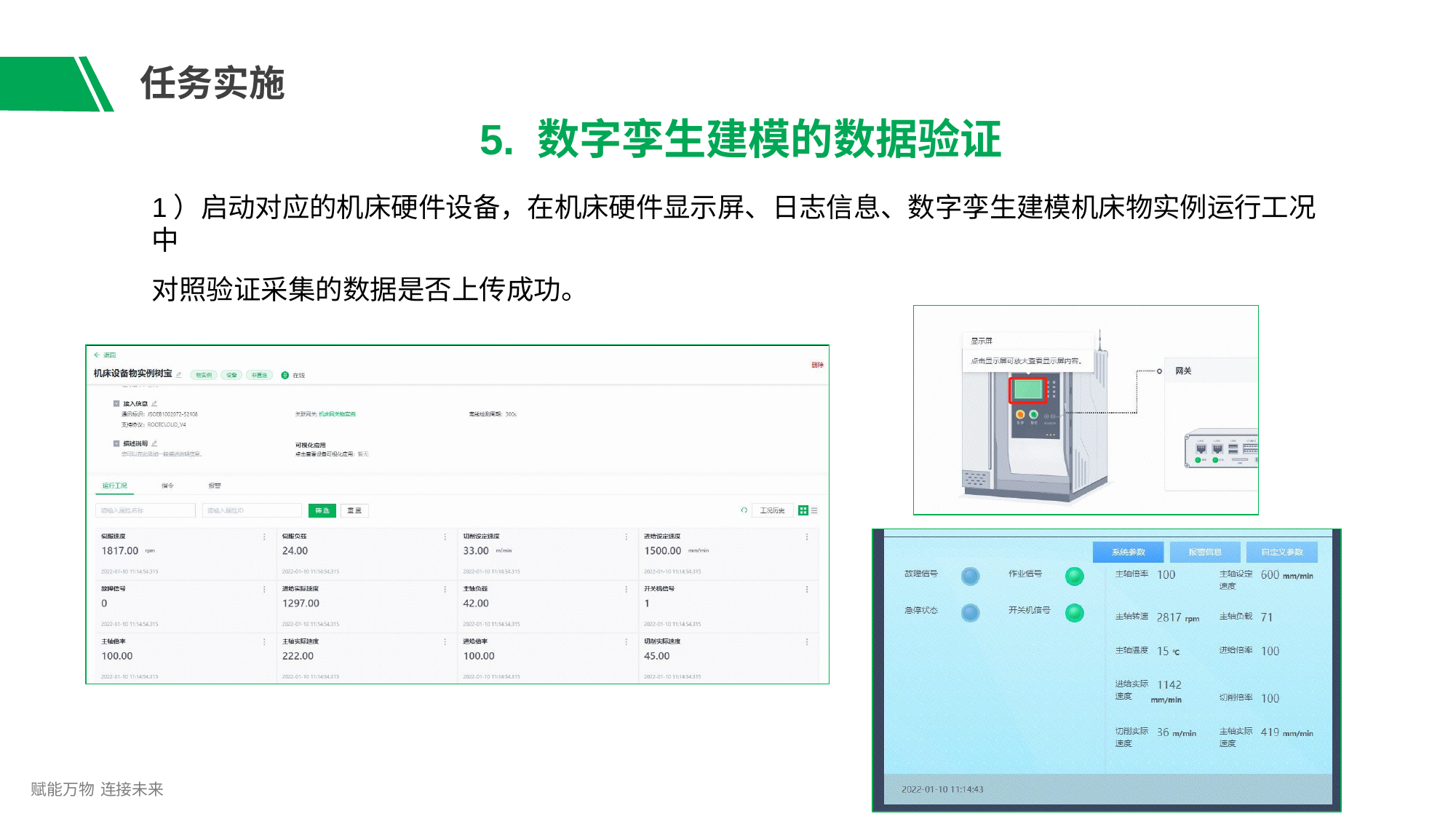

# 任务实施
5. 数字孪生建模的数据验证
1）启动对应的机床硬件设备，在机床硬件显示屏、日志信息、数字孪生建模机床物实例运行工况中
对照验证采集的数据是否上传成功。

赋能万物 连接未来